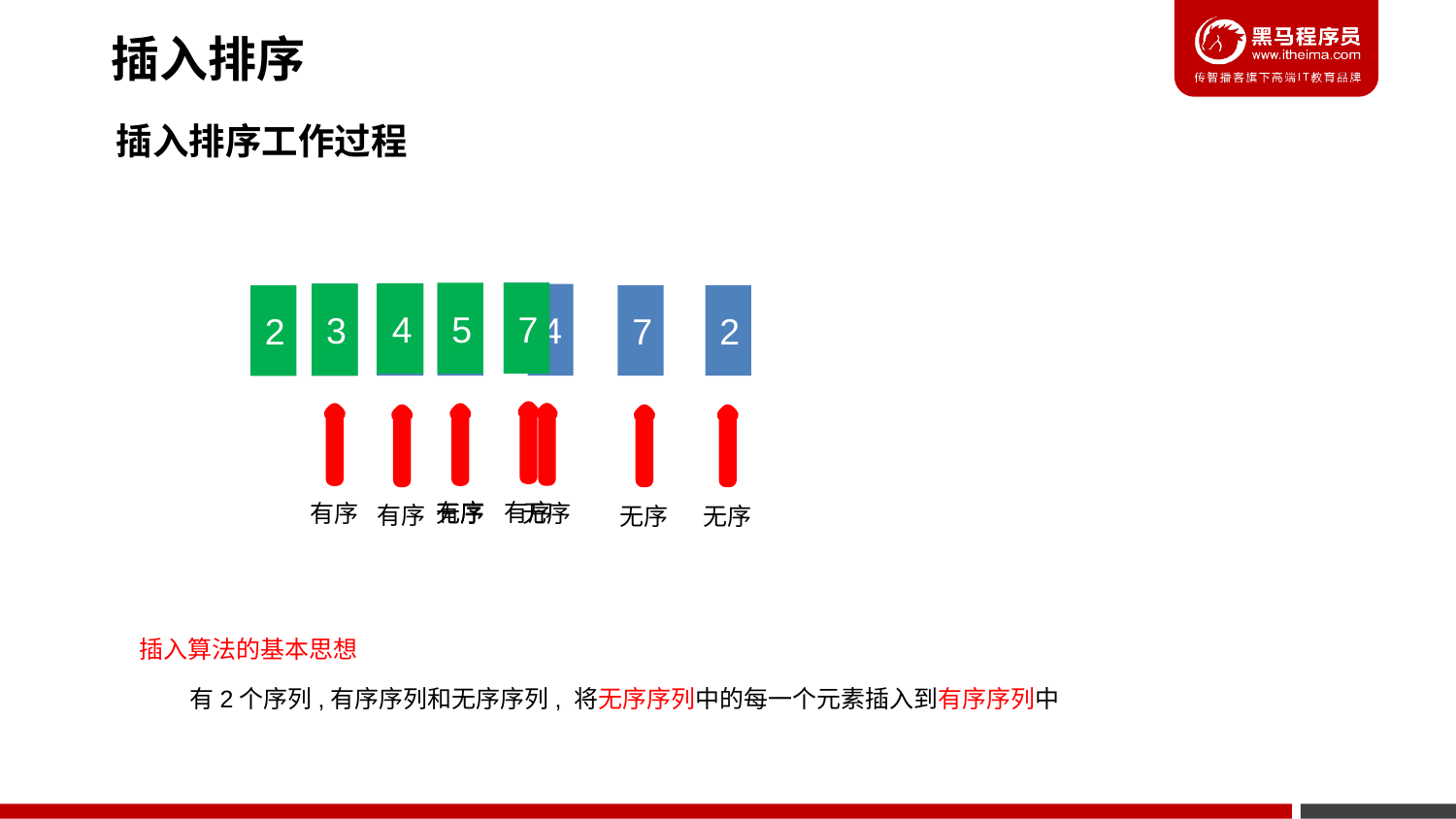

插入排序
插入排序工作过程
5
7
7
4
3
5
4
3
5
5
5
3
4
7
2
2

有序
有序
无序
有序
无序
有序
无序
无序
插入算法的基本思想
有2个序列,有序序列和无序序列, 将无序序列中的每一个元素插入到有序序列中